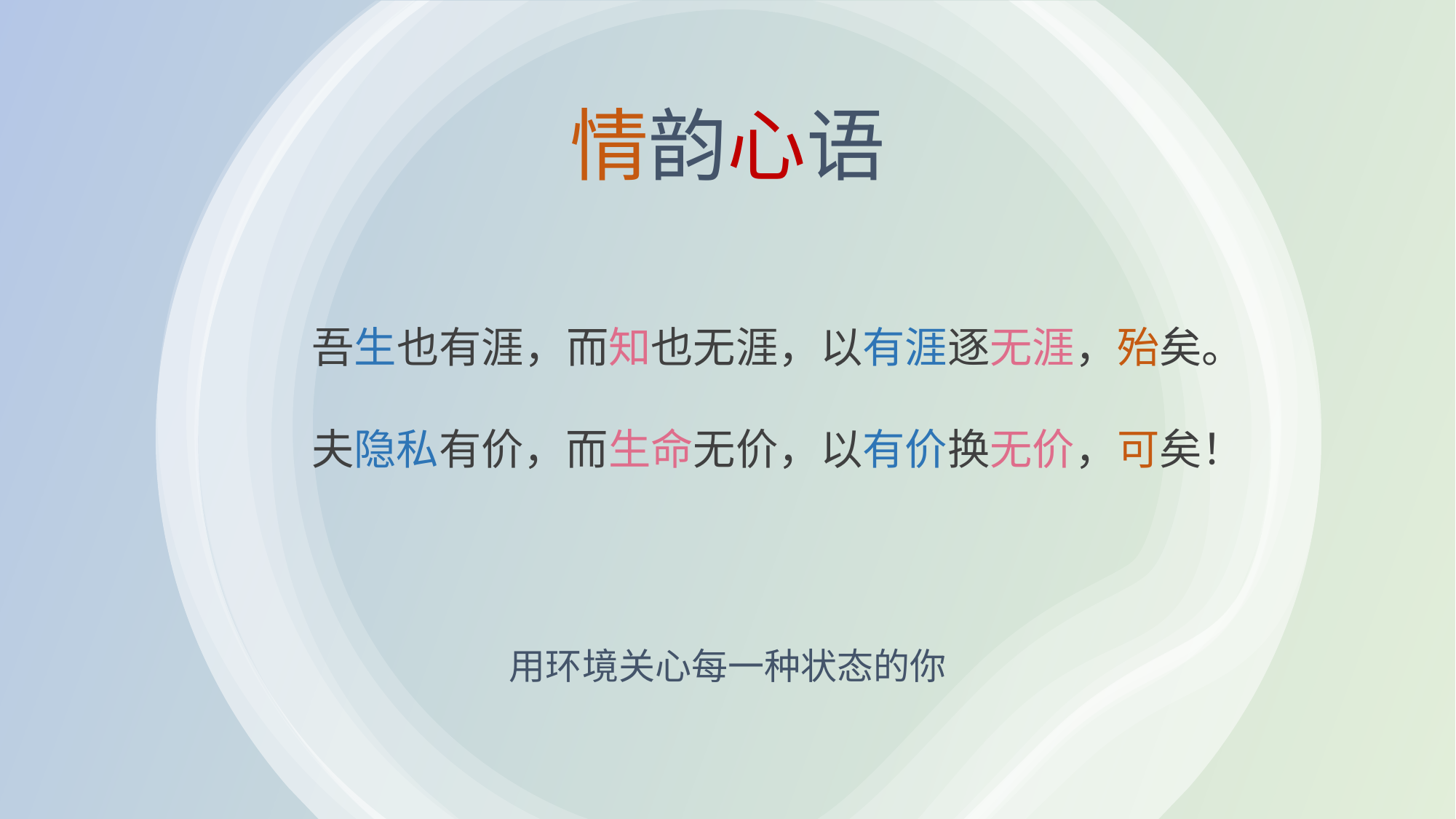

# 情韵心语
吾生也有涯，而知也无涯，以有涯逐无涯，殆矣。

夫隐私有价，而生命无价，以有价换无价，可矣！
用环境关心每一种状态的你